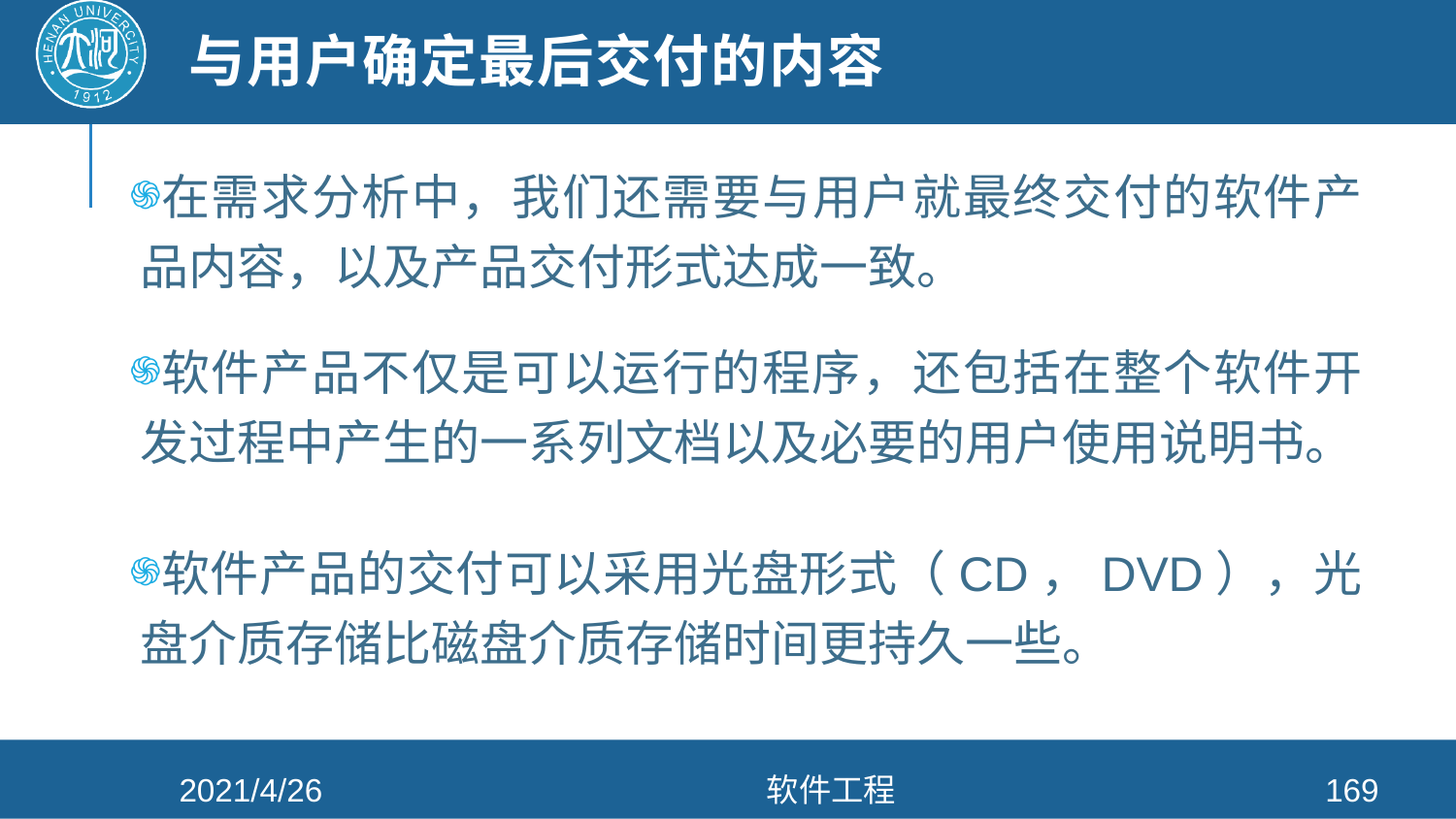

# 与用户确定最后交付的内容
在需求分析中，我们还需要与用户就最终交付的软件产品内容，以及产品交付形式达成一致。
软件产品不仅是可以运行的程序，还包括在整个软件开发过程中产生的一系列文档以及必要的用户使用说明书。
软件产品的交付可以采用光盘形式（CD，DVD），光盘介质存储比磁盘介质存储时间更持久一些。
2021/4/26
软件工程
169